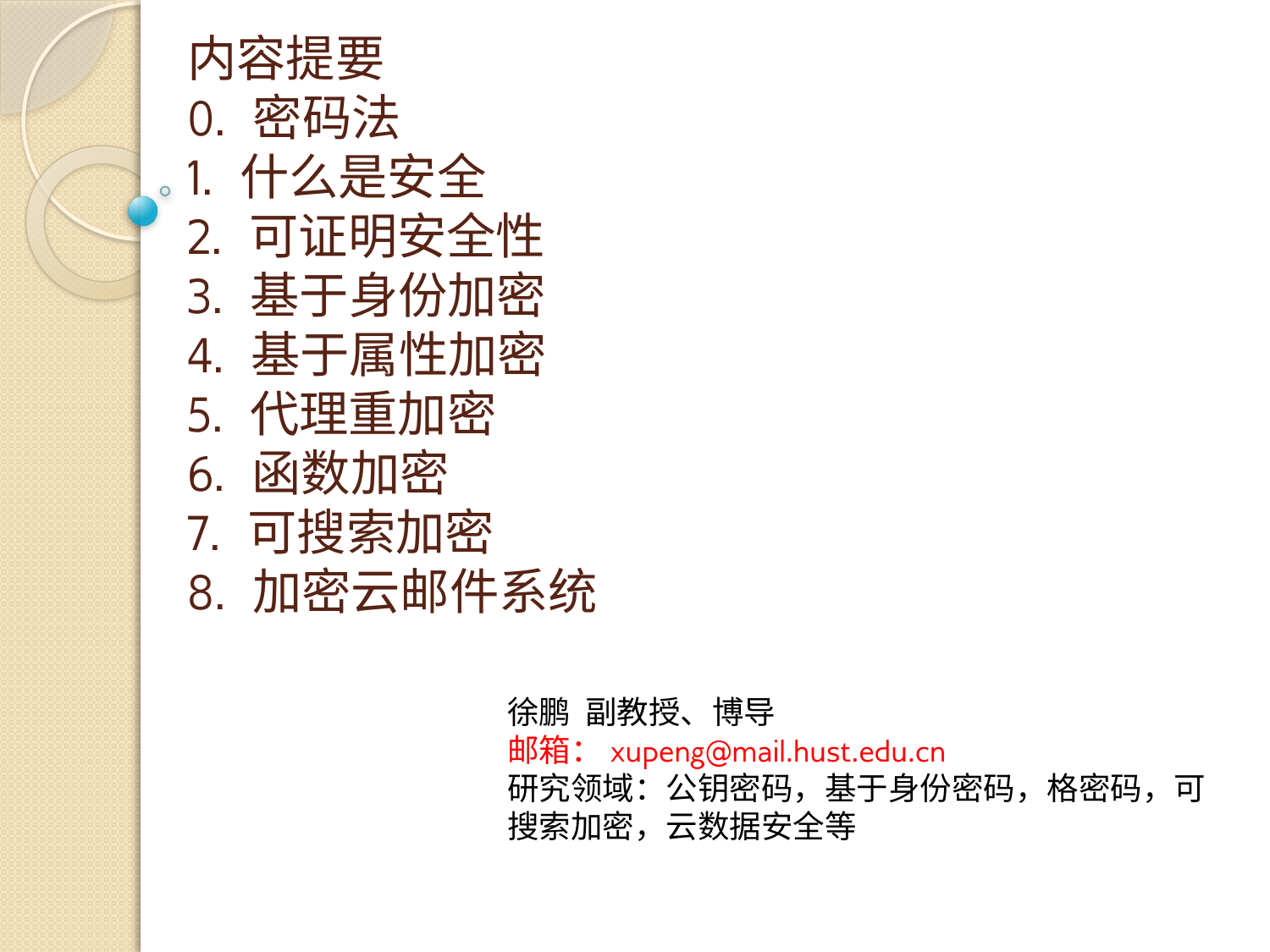

# 内容提要 0. 密码法 1. 什么是安全 2. 可证明安全性 3. 基于身份加密 4. 基于属性加密 5. 代理重加密 6. 函数加密 7. 可搜索加密 8. 加密云邮件系统
徐鹏  副教授、博导
邮箱：xupeng@mail.hust.edu.cn
研究领域：公钥密码，基于身份密码，格密码，可搜索加密，云数据安全等